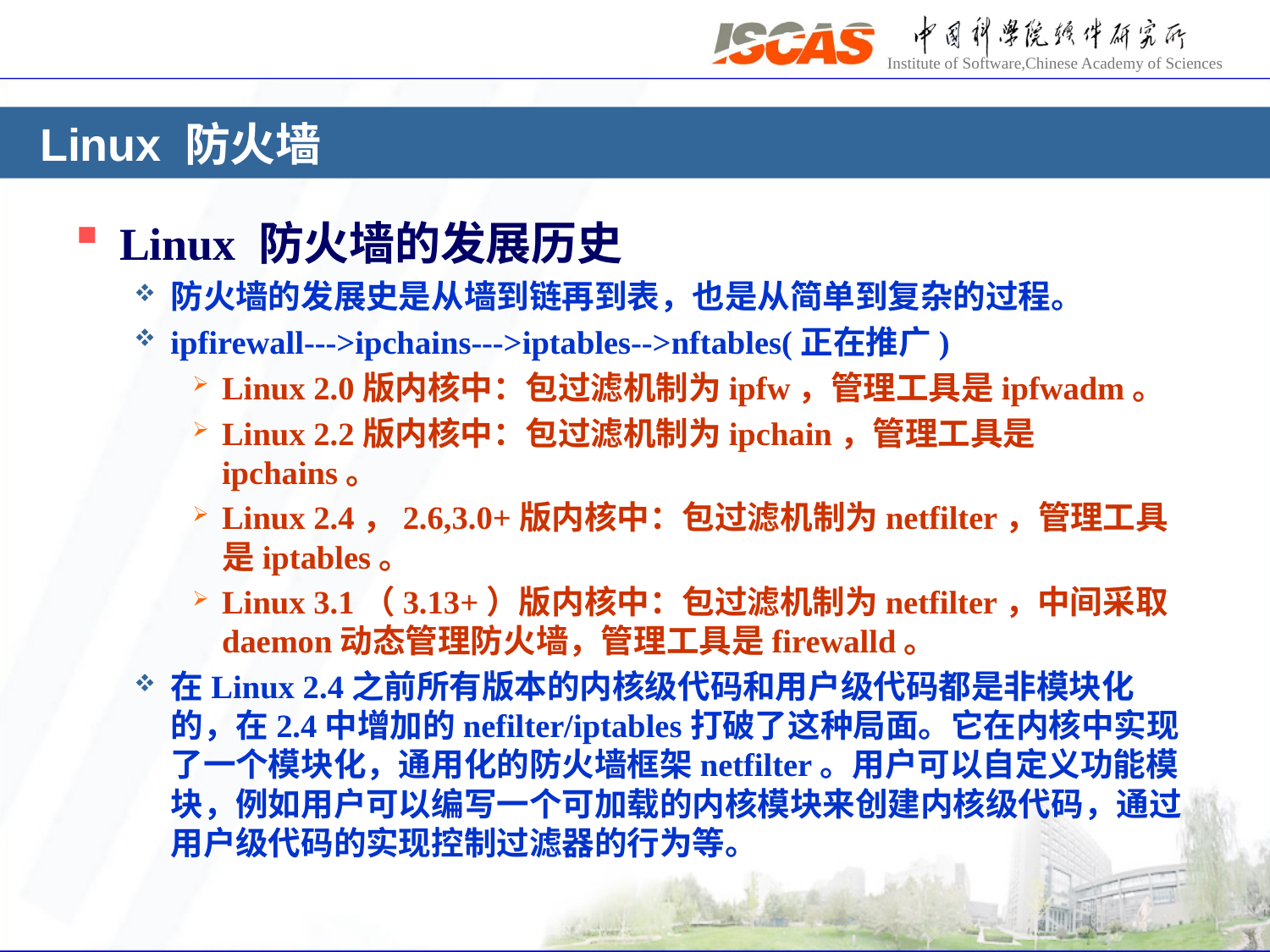

# Linux 防火墙
Linux 防火墙的发展历史
防火墙的发展史是从墙到链再到表，也是从简单到复杂的过程。
ipfirewall--->ipchains--->iptables-->nftables(正在推广)
Linux 2.0版内核中：包过滤机制为ipfw，管理工具是ipfwadm。
Linux 2.2版内核中：包过滤机制为ipchain，管理工具是ipchains。
Linux 2.4，2.6,3.0+版内核中：包过滤机制为netfilter，管理工具是iptables。
Linux 3.1（3.13+）版内核中：包过滤机制为netfilter，中间采取daemon动态管理防火墙，管理工具是firewalld。
在Linux 2.4之前所有版本的内核级代码和用户级代码都是非模块化的，在2.4中增加的nefilter/iptables打破了这种局面。它在内核中实现了一个模块化，通用化的防火墙框架netfilter。用户可以自定义功能模块，例如用户可以编写一个可加载的内核模块来创建内核级代码，通过用户级代码的实现控制过滤器的行为等。